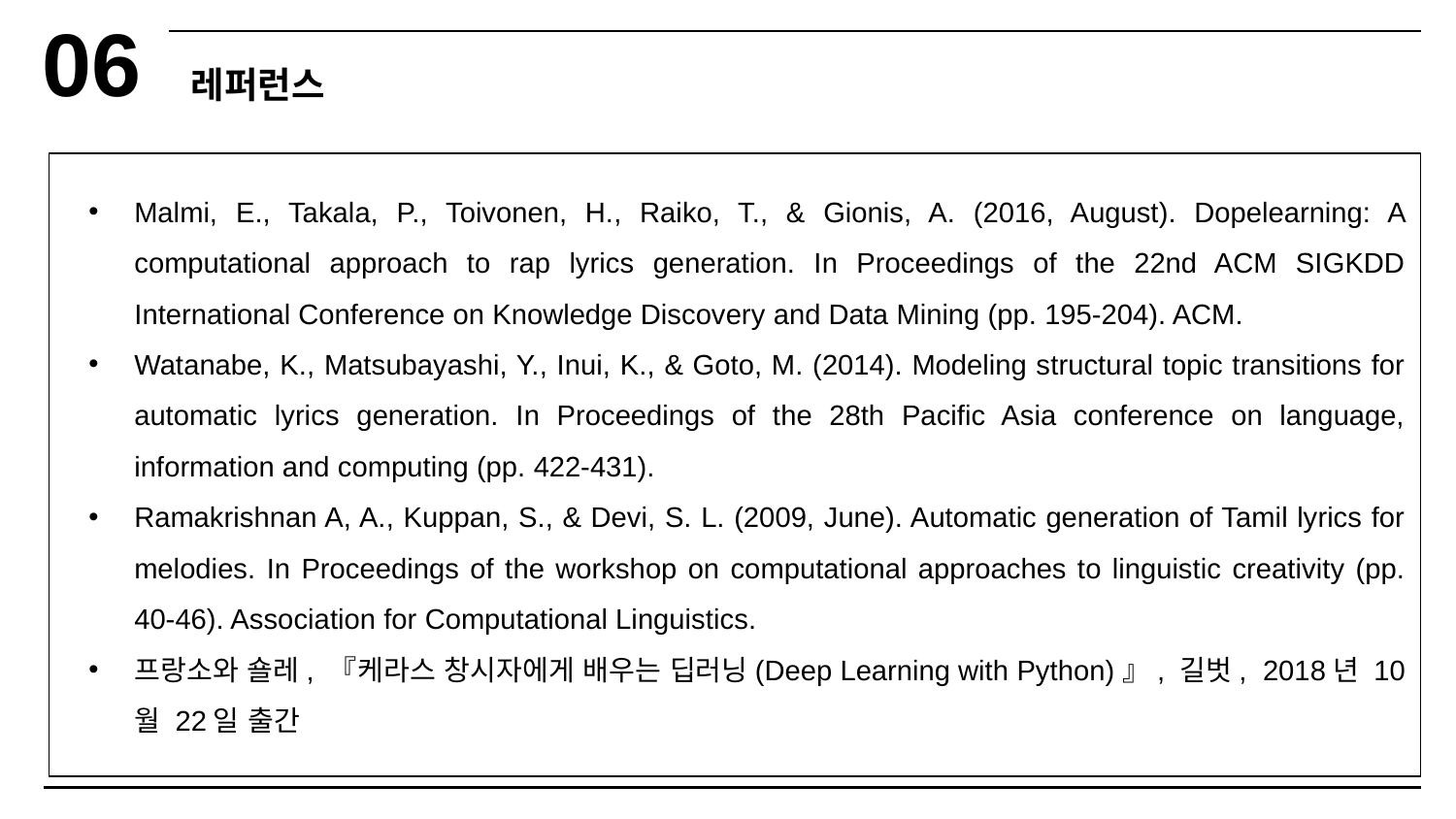

06
레퍼런스

Malmi, E., Takala, P., Toivonen, H., Raiko, T., & Gionis, A. (2016, August). Dopelearning: A computational approach to rap lyrics generation. In Proceedings of the 22nd ACM SIGKDD International Conference on Knowledge Discovery and Data Mining (pp. 195-204). ACM.
Watanabe, K., Matsubayashi, Y., Inui, K., & Goto, M. (2014). Modeling structural topic transitions for automatic lyrics generation. In Proceedings of the 28th Pacific Asia conference on language, information and computing (pp. 422-431).
Ramakrishnan A, A., Kuppan, S., & Devi, S. L. (2009, June). Automatic generation of Tamil lyrics for melodies. In Proceedings of the workshop on computational approaches to linguistic creativity (pp. 40-46). Association for Computational Linguistics.
프랑소와 숄레, 『케라스 창시자에게 배우는 딥러닝(Deep Learning with Python)』, 길벗,  2018년 10월 22일 출간